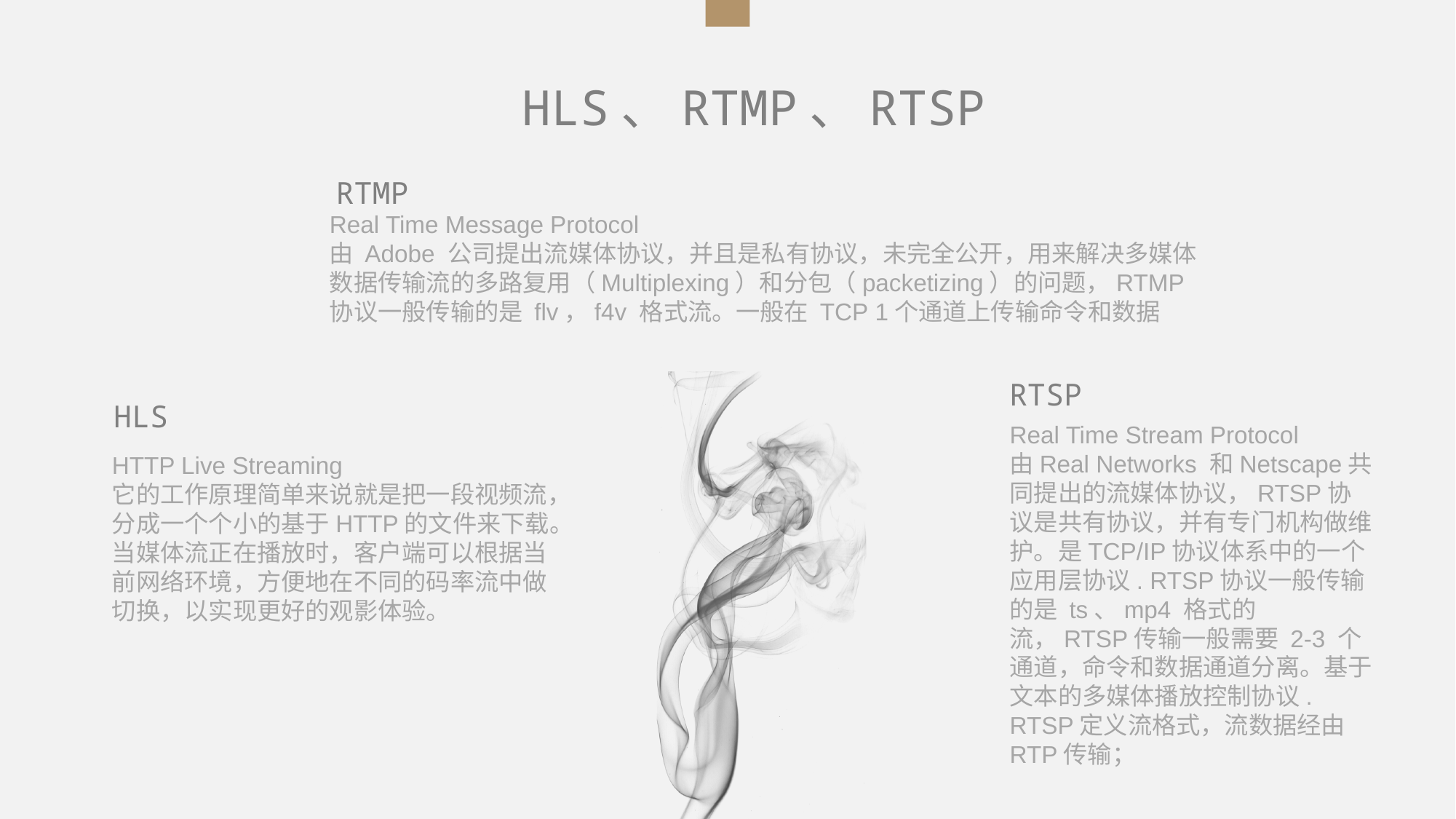

HLS、RTMP、RTSP
RTMP
Real Time Message Protocol
由 Adobe 公司提出流媒体协议，并且是私有协议，未完全公开，用来解决多媒体数据传输流的多路复用（Multiplexing）和分包（packetizing）的问题，RTMP协议一般传输的是 flv，f4v 格式流。一般在 TCP 1个通道上传输命令和数据

RTSP
HLS
Real Time Stream Protocol
由Real Networks 和Netscape共同提出的流媒体协议，RTSP协议是共有协议，并有专门机构做维护。是TCP/IP协议体系中的一个应用层协议. RTSP协议一般传输的是 ts、mp4 格式的流，RTSP传输一般需要 2-3 个通道，命令和数据通道分离。基于文本的多媒体播放控制协议. RTSP定义流格式，流数据经由RTP传输；
HTTP Live Streaming
它的工作原理简单来说就是把一段视频流，分成一个个小的基于HTTP的文件来下载。当媒体流正在播放时，客户端可以根据当前网络环境，方便地在不同的码率流中做切换，以实现更好的观影体验。